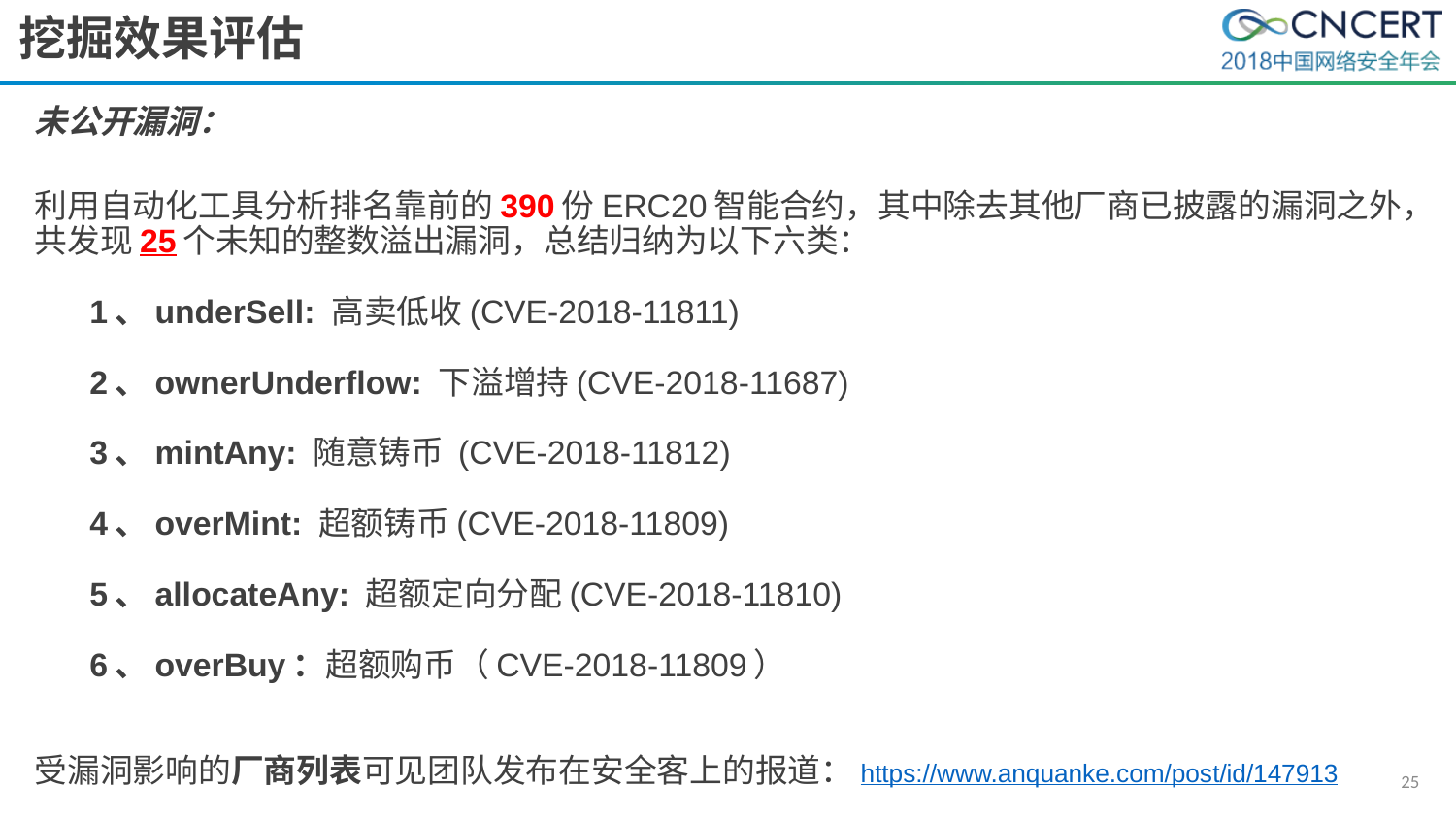

# 挖掘效果评估
未公开漏洞：

利用自动化工具分析排名靠前的390份ERC20智能合约，其中除去其他厂商已披露的漏洞之外，共发现25个未知的整数溢出漏洞，总结归纳为以下六类：

      1、underSell: 高卖低收(CVE-2018-11811)

      2、ownerUnderflow: 下溢增持(CVE-2018-11687)

      3、mintAny: 随意铸币 (CVE-2018-11812)

      4、overMint: 超额铸币(CVE-2018-11809)

      5、allocateAny: 超额定向分配(CVE-2018-11810)

      6、overBuy：超额购币（CVE-2018-11809）

受漏洞影响的厂商列表可见团队发布在安全客上的报道：https://www.anquanke.com/post/id/147913

25